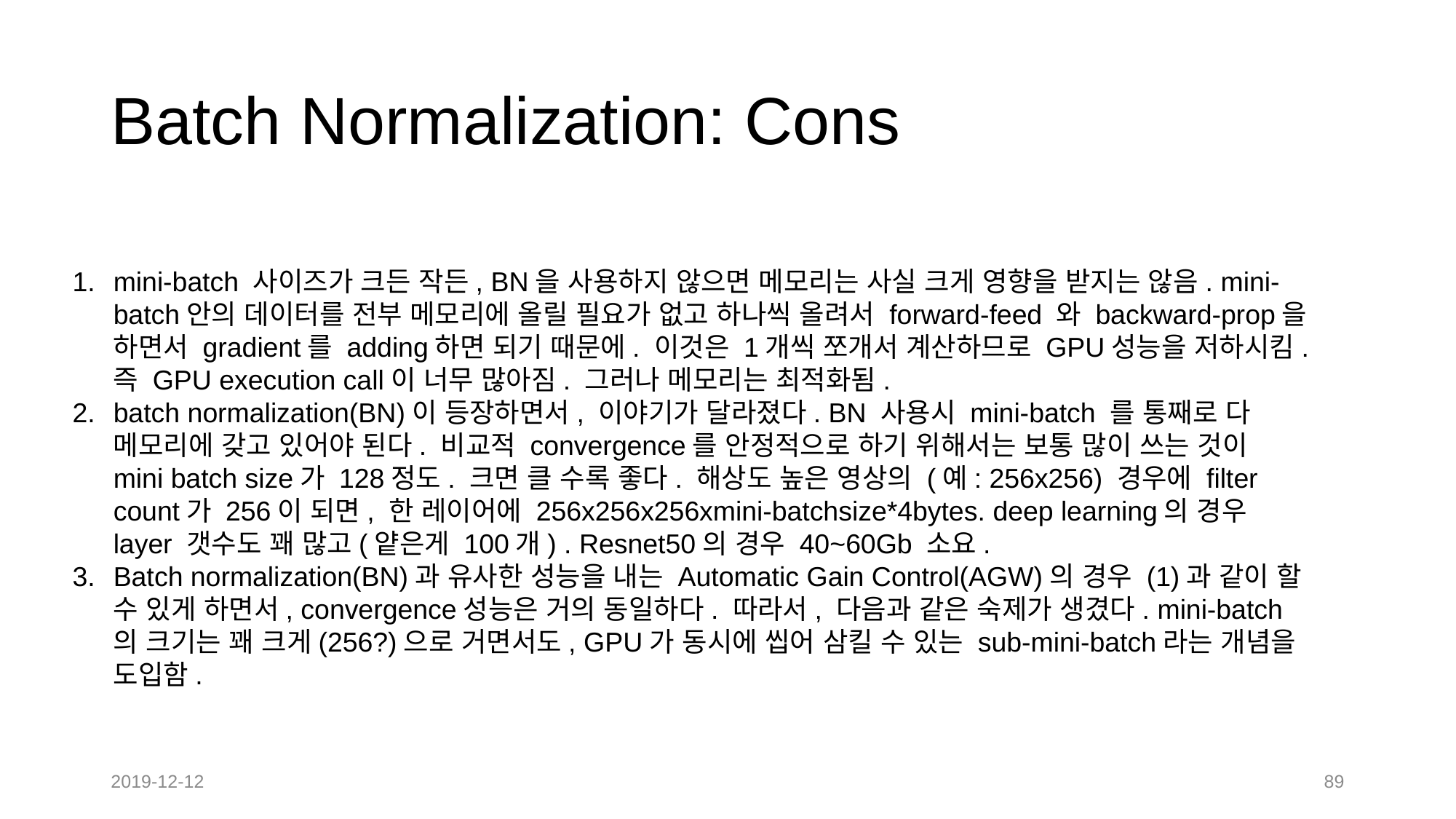

# Batch Normalization: Cons
mini-batch 사이즈가 크든 작든, BN을 사용하지 않으면 메모리는 사실 크게 영향을 받지는 않음. mini-batch안의 데이터를 전부 메모리에 올릴 필요가 없고 하나씩 올려서 forward-feed 와 backward-prop을 하면서 gradient를 adding하면 되기 때문에. 이것은 1개씩 쪼개서 계산하므로 GPU성능을 저하시킴. 즉 GPU execution call이 너무 많아짐. 그러나 메모리는 최적화됨.
batch normalization(BN)이 등장하면서, 이야기가 달라졌다. BN 사용시 mini-batch 를 통째로 다 메모리에 갖고 있어야 된다. 비교적 convergence를 안정적으로 하기 위해서는 보통 많이 쓰는 것이 mini batch size가 128정도. 크면 클 수록 좋다. 해상도 높은 영상의 (예: 256x256) 경우에 filter count가 256이 되면, 한 레이어에 256x256x256xmini-batchsize*4bytes. deep learning의 경우 layer 갯수도 꽤 많고(얕은게 100개) . Resnet50의 경우 40~60Gb 소요.
Batch normalization(BN)과 유사한 성능을 내는 Automatic Gain Control(AGW)의 경우 (1)과 같이 할 수 있게 하면서, convergence성능은 거의 동일하다. 따라서, 다음과 같은 숙제가 생겼다. mini-batch의 크기는 꽤 크게(256?)으로 거면서도, GPU가 동시에 씹어 삼킬 수 있는 sub-mini-batch라는 개념을 도입함.

2019-12-12
89